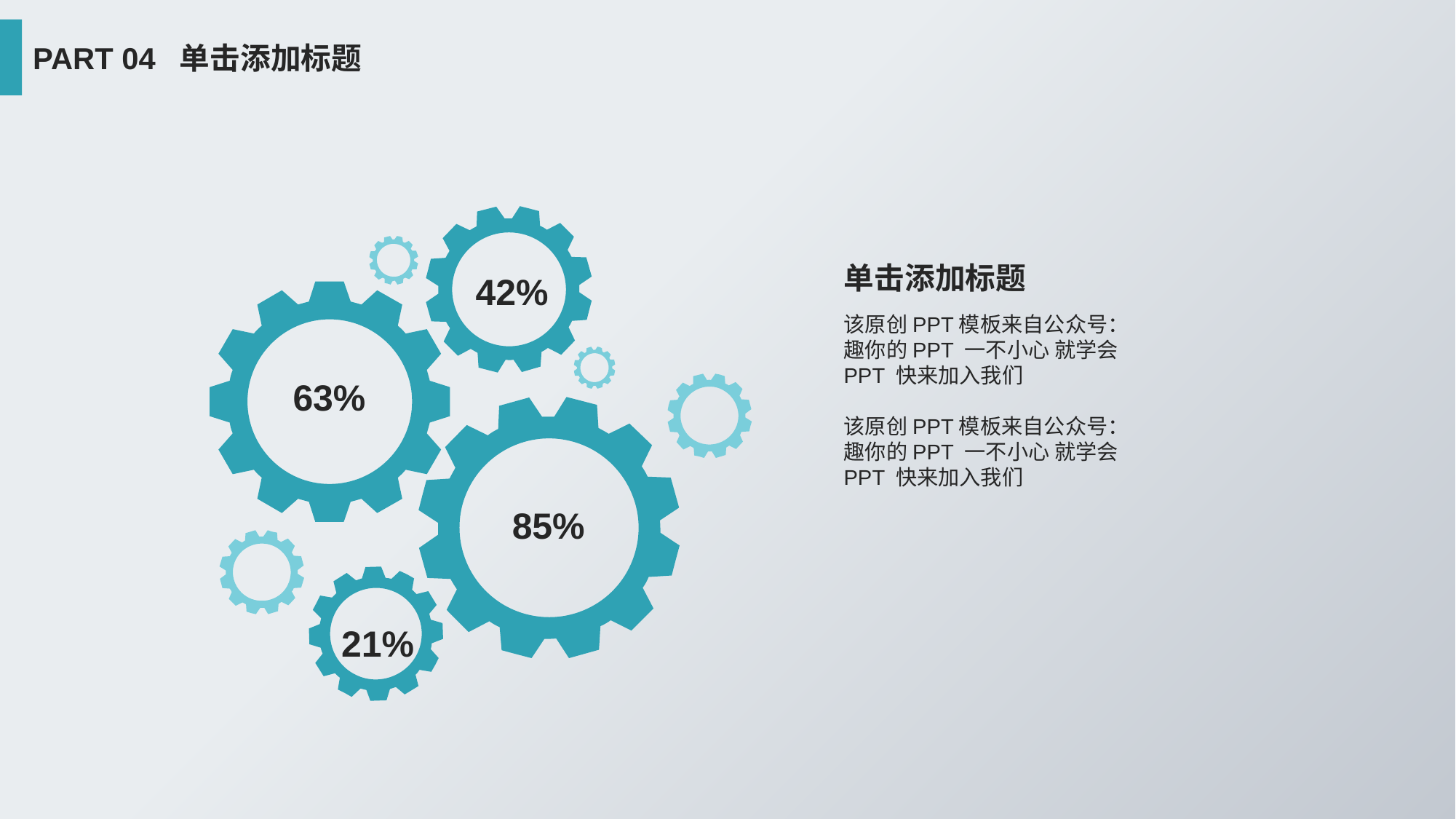

PART 04  单击添加标题

单击添加标题
42%

该原创PPT模板来自公众号：趣你的PPT 一不小心 就学会PPT 快来加入我们

该原创PPT模板来自公众号：趣你的PPT 一不小心 就学会PPT 快来加入我们

63%

85%

21%